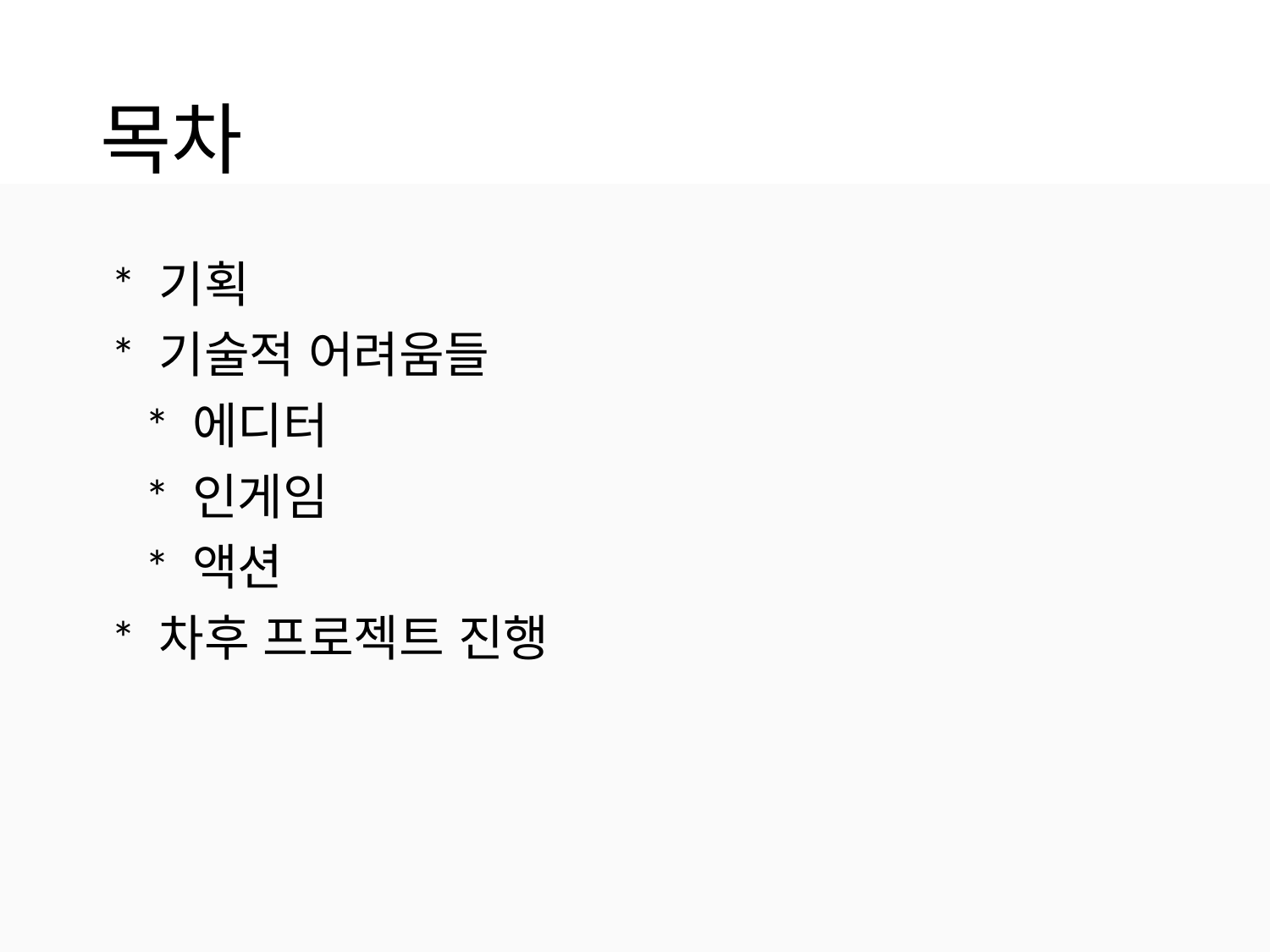

# 목차
 * 기획
 * 기술적 어려움들
    * 에디터
    * 인게임
    * 액션
 * 차후 프로젝트 진행